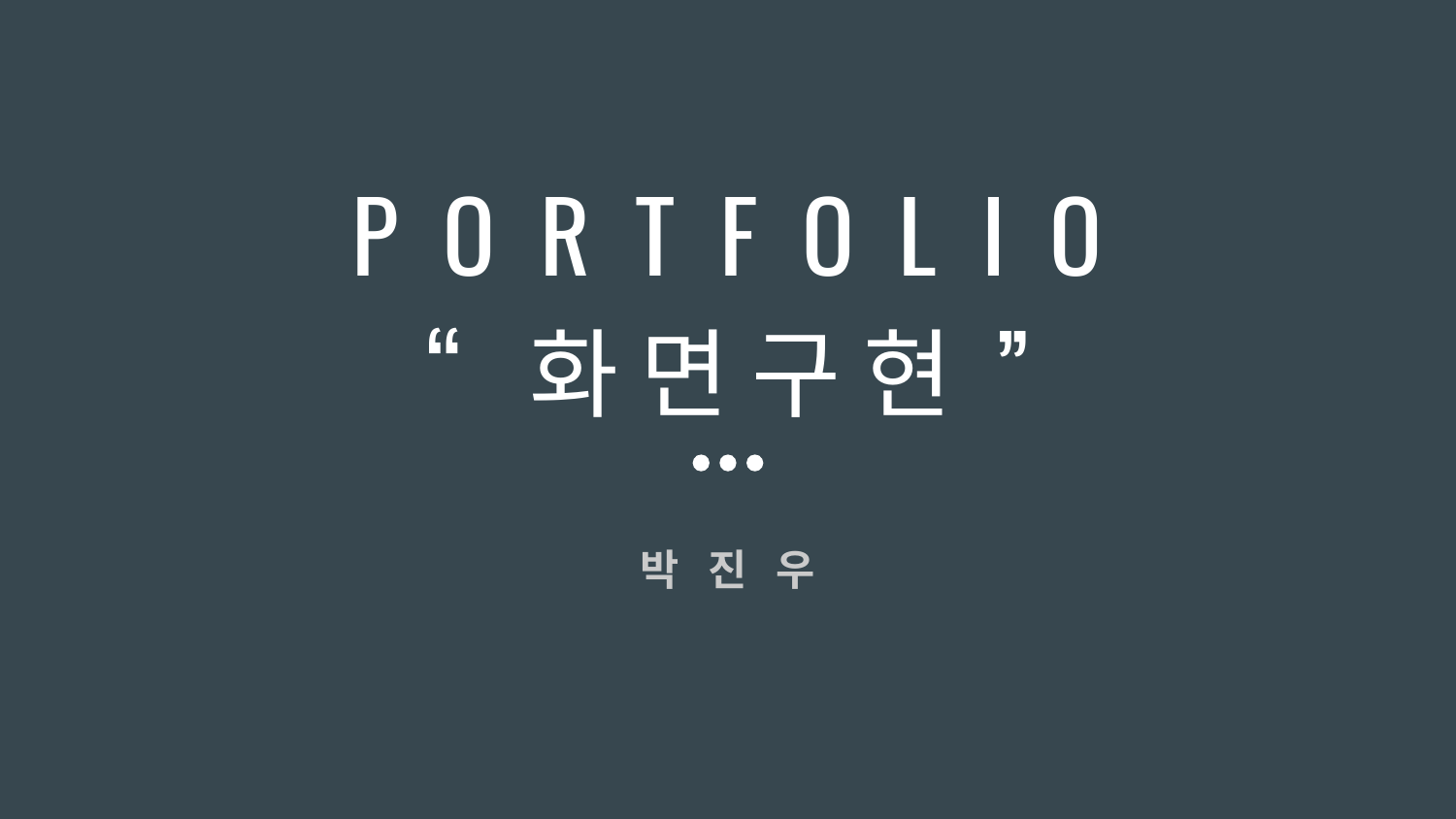

# P  O  R  T  F  O  L  I  O
“  화 면 구 현  ”
박   진   우